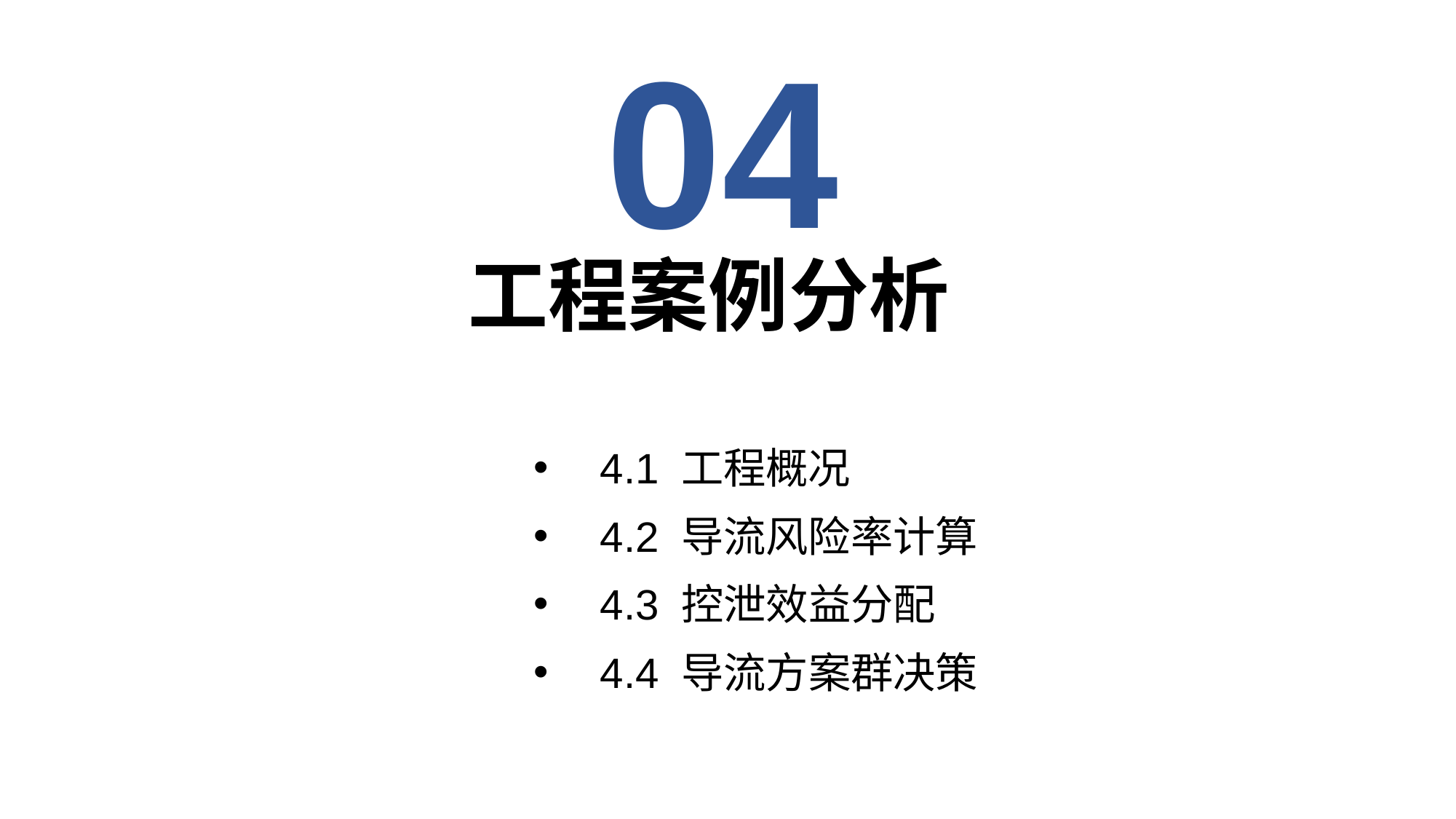

04
工程案例分析
 4.1 工程概况
 4.2 导流风险率计算
 4.3 控泄效益分配
 4.4 导流方案群决策